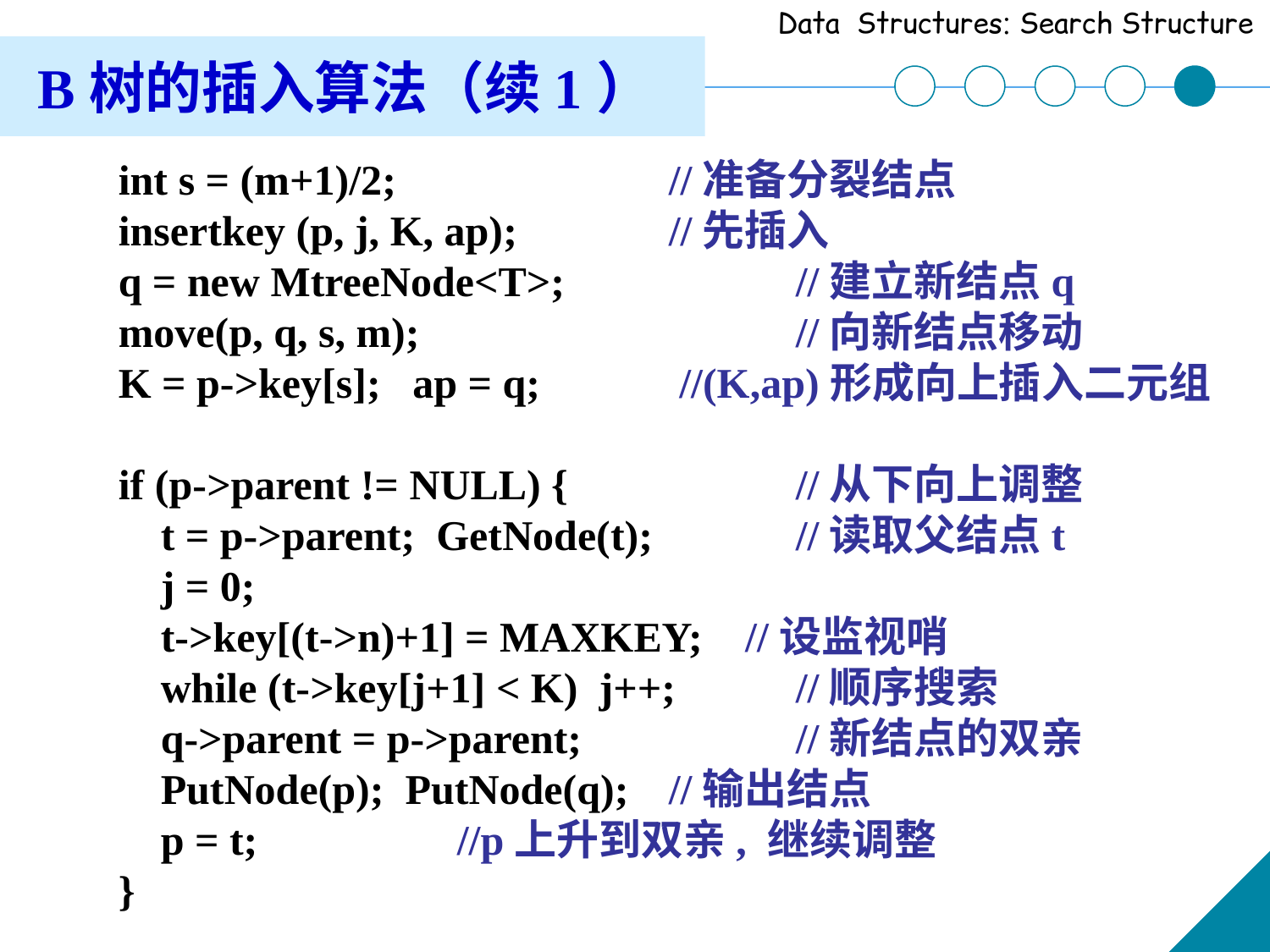

B树的插入算法（续1）

        int s = (m+1)/2;			//准备分裂结点
        insertkey (p, j, K, ap);		//先插入
        q = new MtreeNode<T>;		//建立新结点q
        move(p, q, s, m);			//向新结点移动
        K = p->key[s];   ap = q;		 //(K,ap)形成向上插入二元组
        if (p->parent != NULL) {		//从下向上调整
            t = p->parent;  GetNode(t);		//读取父结点t
            j = 0;
            t->key[(t->n)+1] = MAXKEY;    //设监视哨
            while (t->key[j+1] < K)  j++;	//顺序搜索
            q->parent = p->parent;		//新结点的双亲
            PutNode(p);  PutNode(q);	//输出结点
            p = t;		    //p上升到双亲, 继续调整
        }